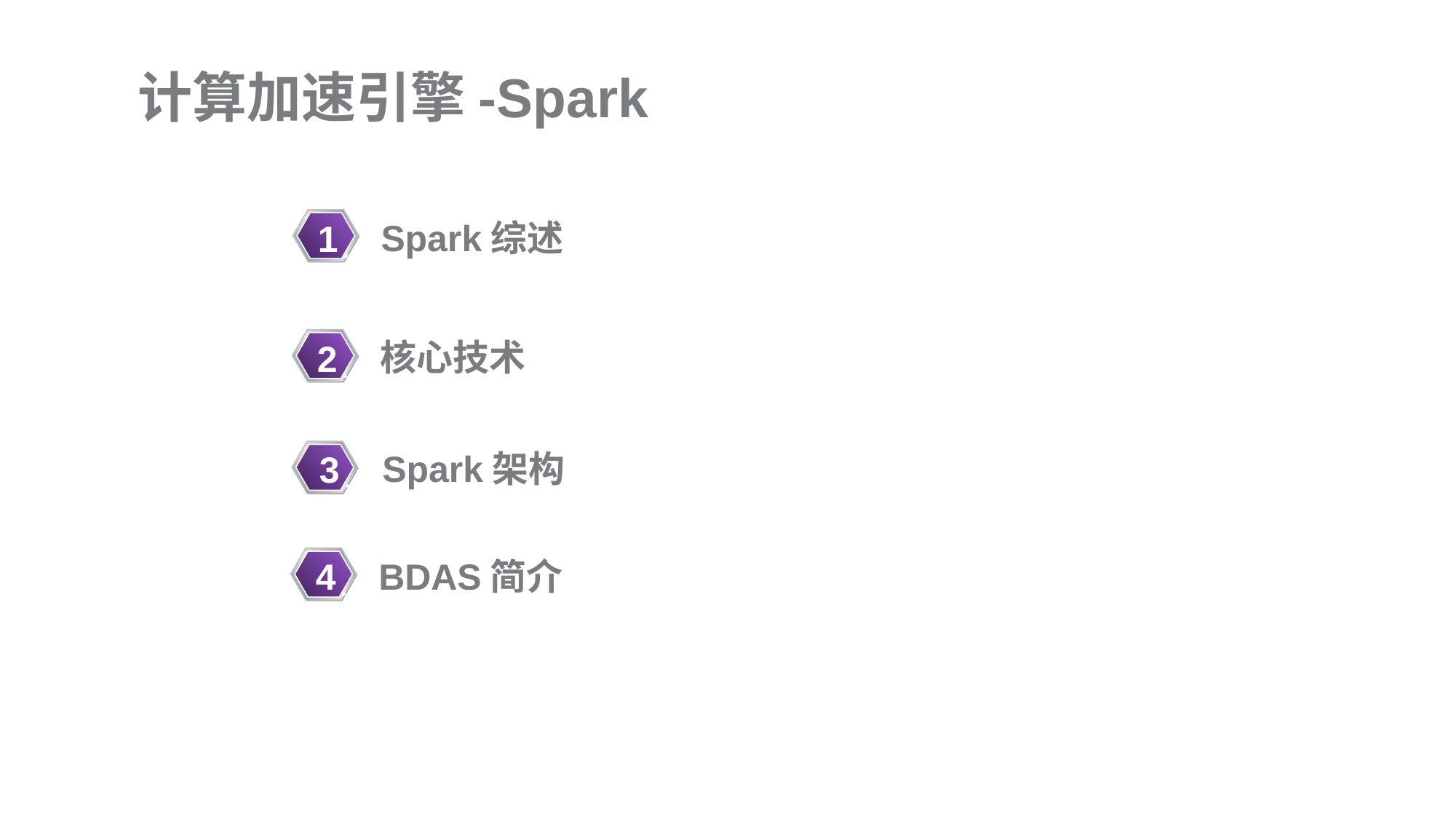

纲计算加速引擎-Spark

Spark综述
1

核心技术

2

Spark架构

3

BDAS简介

4